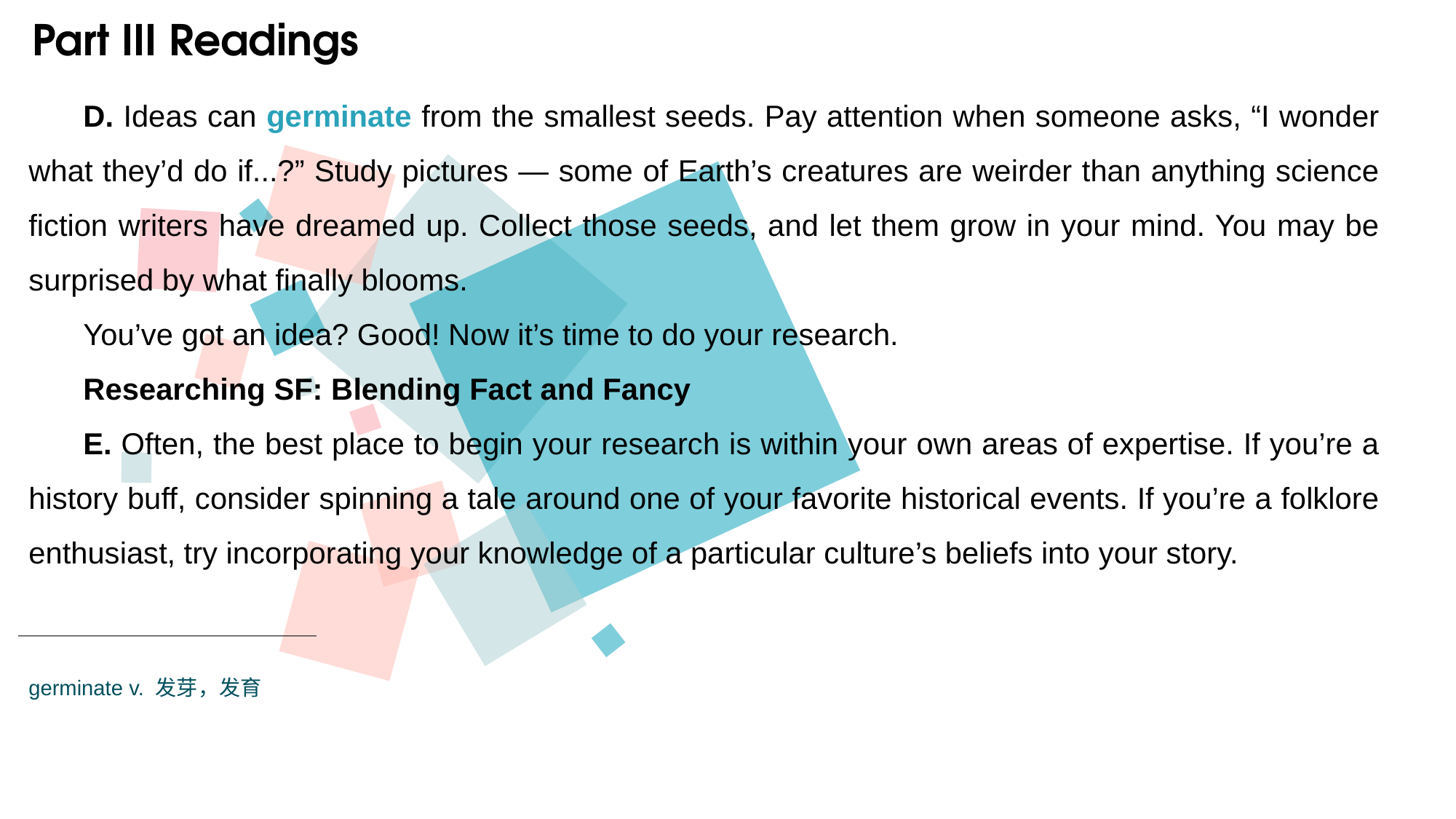

Part III Readings
D. Ideas can germinate from the smallest seeds. Pay attention when someone asks, “I wonder what they’d do if...?” Study pictures — some of Earth’s creatures are weirder than anything science fiction writers have dreamed up. Collect those seeds, and let them grow in your mind. You may be surprised by what finally blooms.
You’ve got an idea? Good! Now it’s time to do your research.
Researching SF: Blending Fact and Fancy
E. Often, the best place to begin your research is within your own areas of expertise. If you’re a history buff, consider spinning a tale around one of your favorite historical events. If you’re a folklore enthusiast, try incorporating your knowledge of a particular culture’s beliefs into your story.

germinate v. 发芽，发育